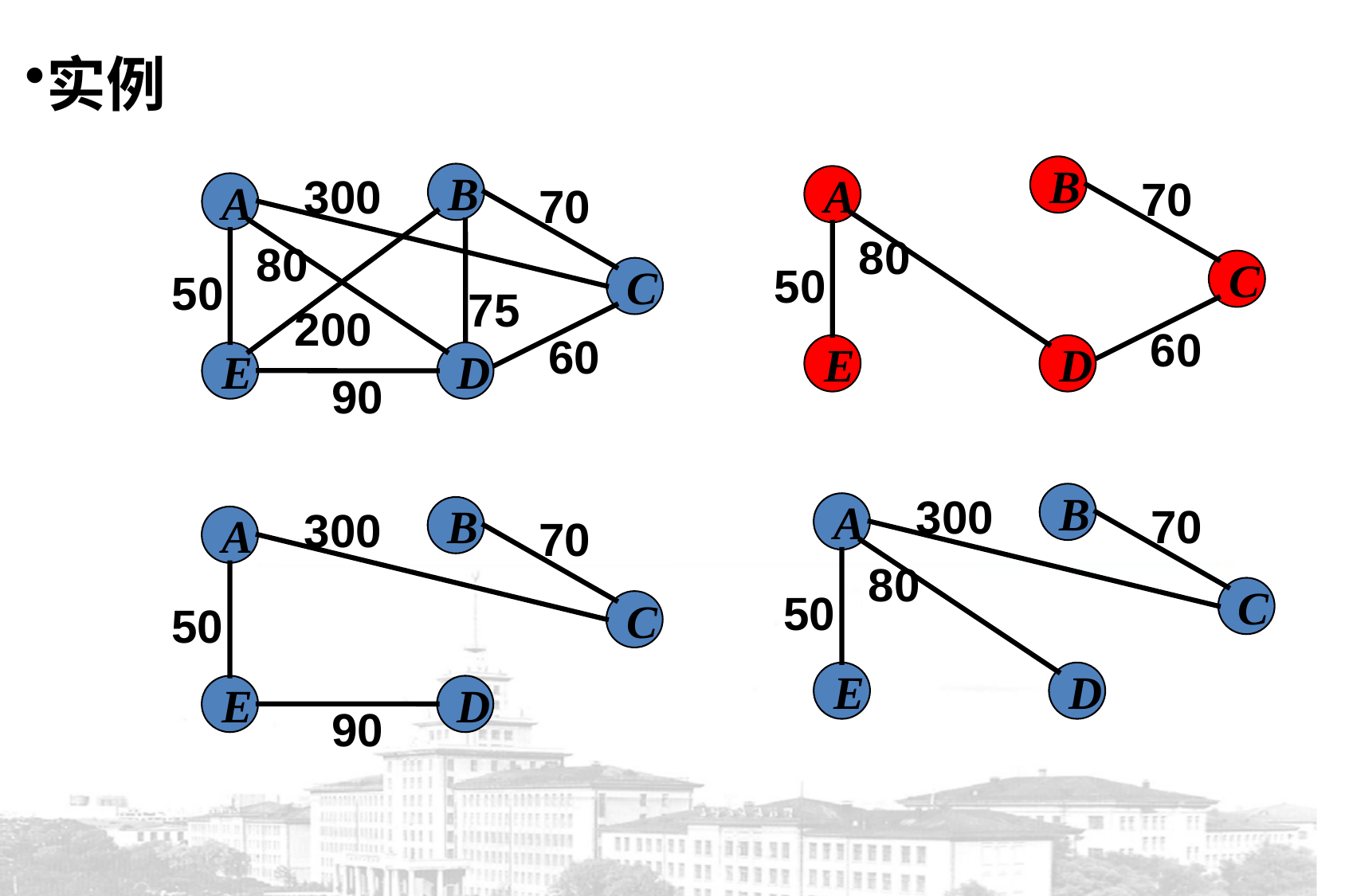

实例

B
70
A

80
50
C

60
E
D
300
B
70
A

80
50
C
75
200

60
E
D
90

300
B
70
A

80
50
C
E
D
300
B
70
A

50
C
E
D
90